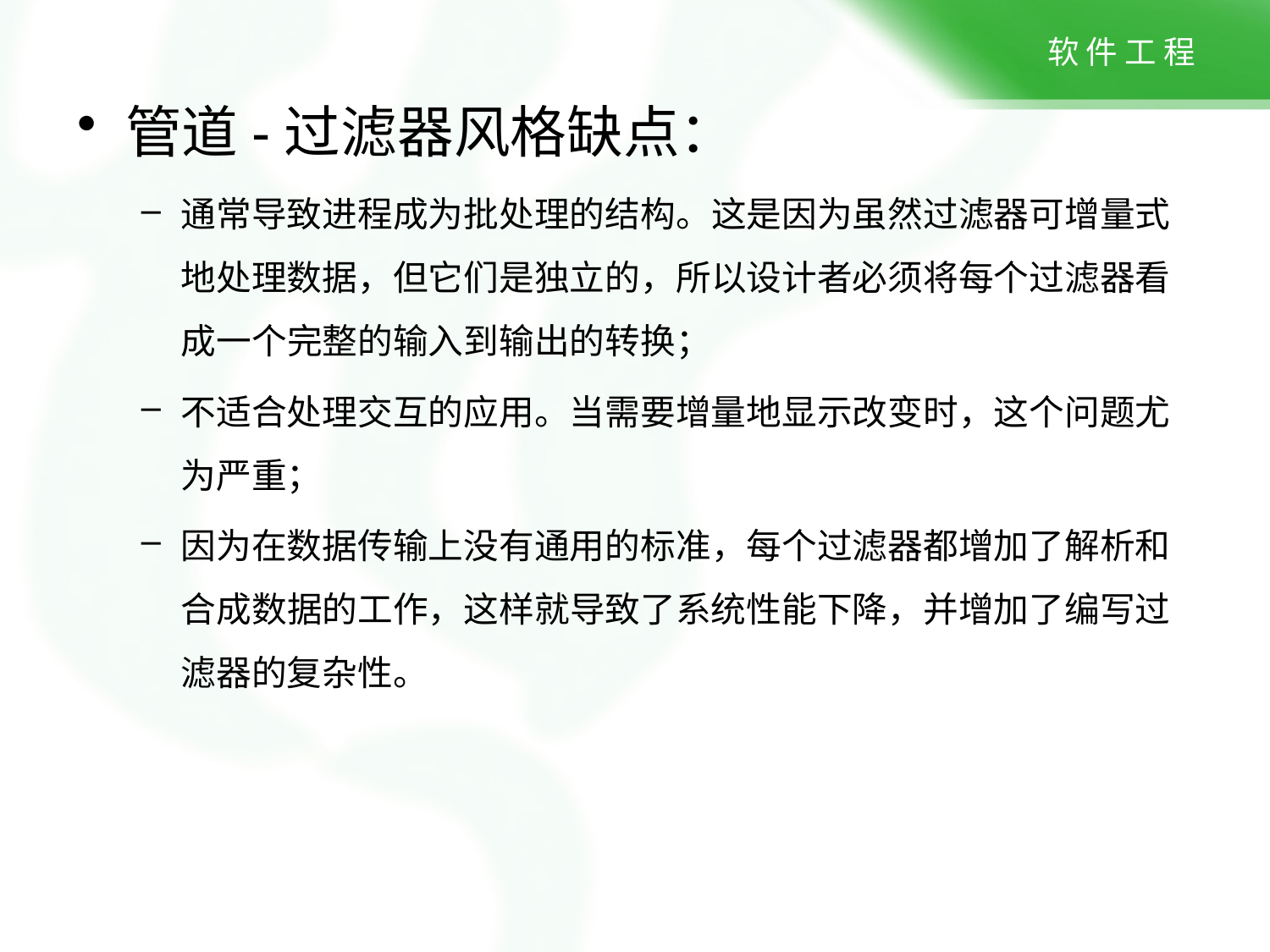

管道-过滤器风格缺点：
通常导致进程成为批处理的结构。这是因为虽然过滤器可增量式地处理数据，但它们是独立的，所以设计者必须将每个过滤器看成一个完整的输入到输出的转换；
不适合处理交互的应用。当需要增量地显示改变时，这个问题尤为严重；
因为在数据传输上没有通用的标准，每个过滤器都增加了解析和合成数据的工作，这样就导致了系统性能下降，并增加了编写过滤器的复杂性。